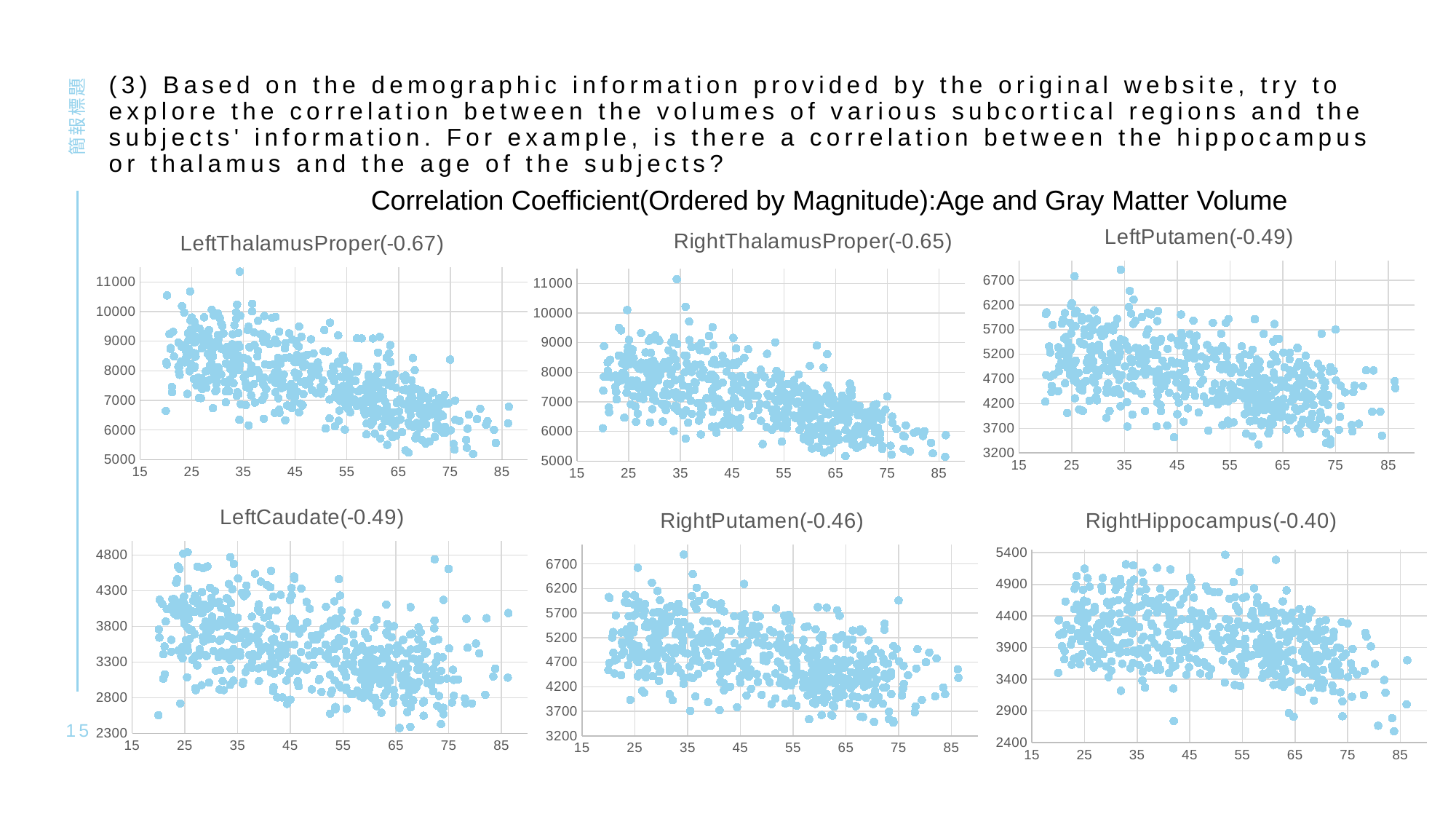

# (3) Based on the demographic information provided by the original website, try to explore the correlation between the volumes of various subcortical regions and the subjects' information. For example, is there a correlation between the hippocampus or thalamus and the age of the subjects?
簡報標題
Correlation Coefficient(Ordered by Magnitude):Age and Gray Matter Volume

### Chart: LeftPutamen(-0.49)

| Category | LeftPutamen(-0.43) |
|---|---|

### Chart: LeftThalamusProper(-0.67)

| Category | LeftThalamusProper(-0.42) |
|---|---|

### Chart: RightThalamusProper(-0.65)

| Category | RightThalamusProper(-0.37) |
|---|---|

### Chart: LeftCaudate(-0.49)

| Category | LeftCaudate(-0.39) |
|---|---|

### Chart: RightPutamen(-0.46)

| Category | RightPutamen(-0.45) |
|---|---|

### Chart: RightHippocampus(-0.40)

| Category | RightHippocampus(-0.21) |
|---|---|
15